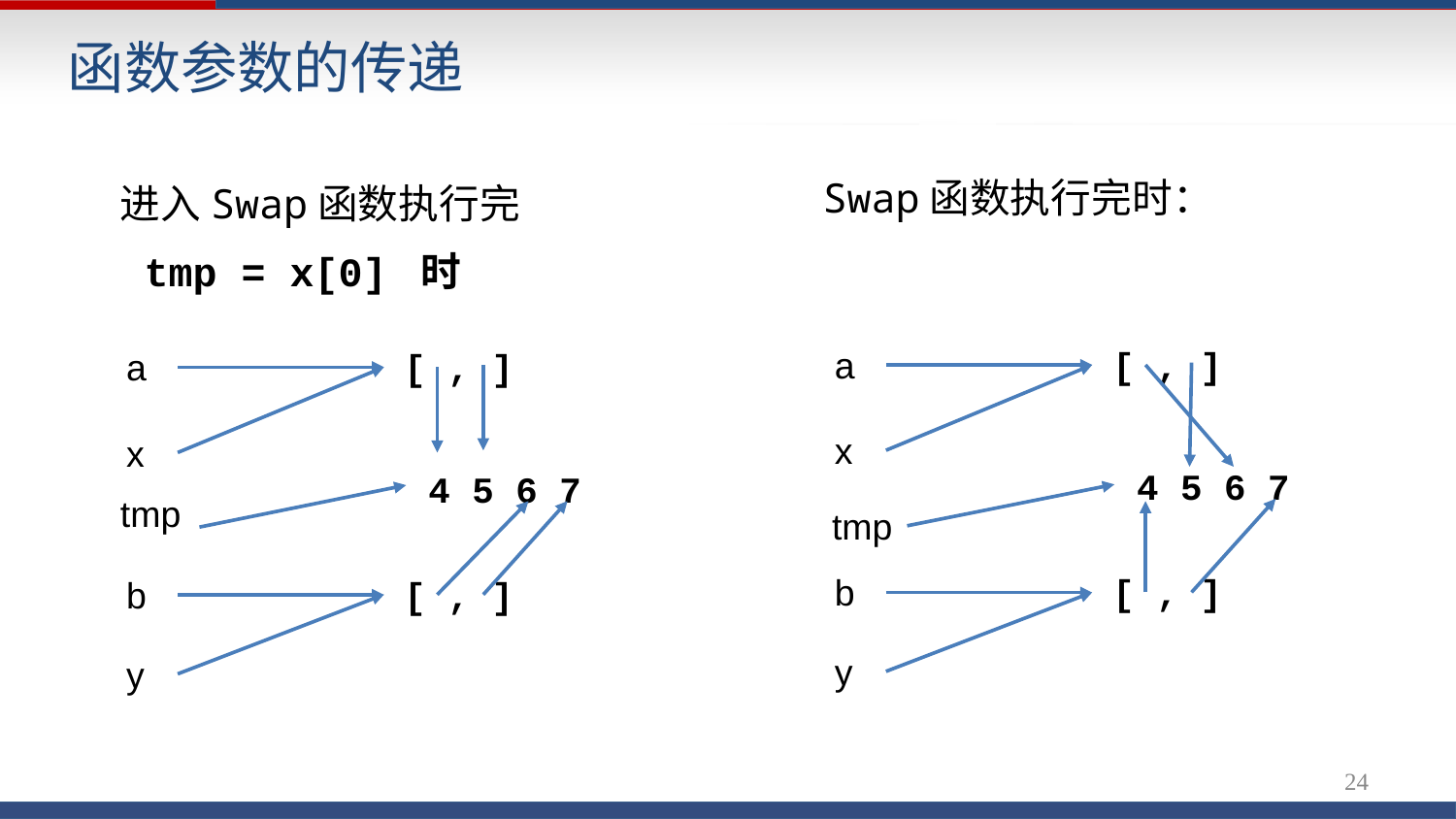

# 函数参数的传递
Swap函数执行完时：
进入Swap函数执行完
 tmp = x[0] 时
a
[ , ]
a
[ , ]
x
x
 4 5 6 7
 4 5 6 7
tmp
tmp
b
[ , ]
b
[ , ]
y
y
24